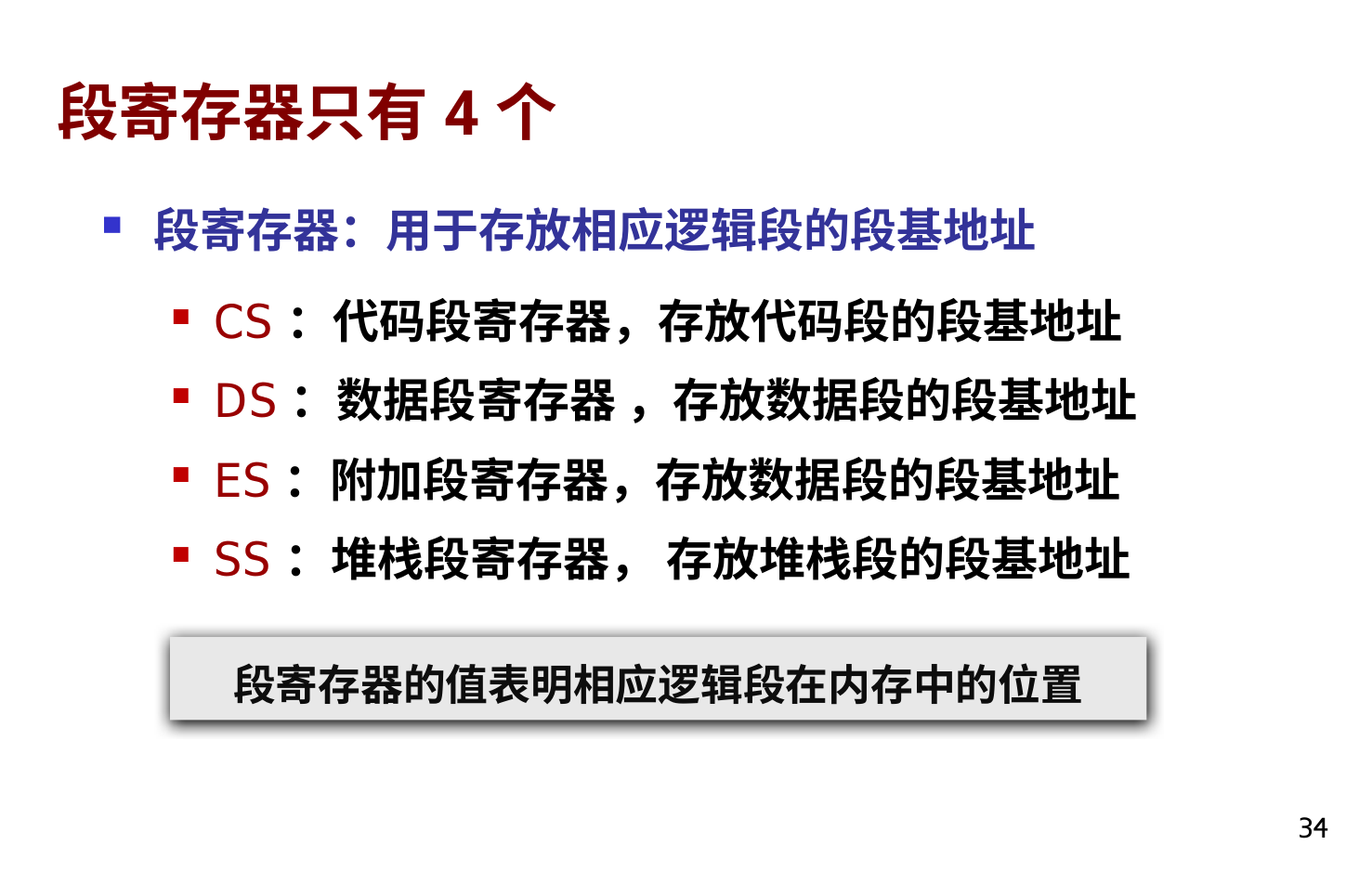

# 段寄存器只有4个
段寄存器：用于存放相应逻辑段的段基地址
CS：代码段寄存器，存放代码段的段基地址
DS：数据段寄存器 ，存放数据段的段基地址
ES：附加段寄存器，存放数据段的段基地址
SS：堆栈段寄存器， 存放堆栈段的段基地址
段寄存器的值表明相应逻辑段在内存中的位置
34